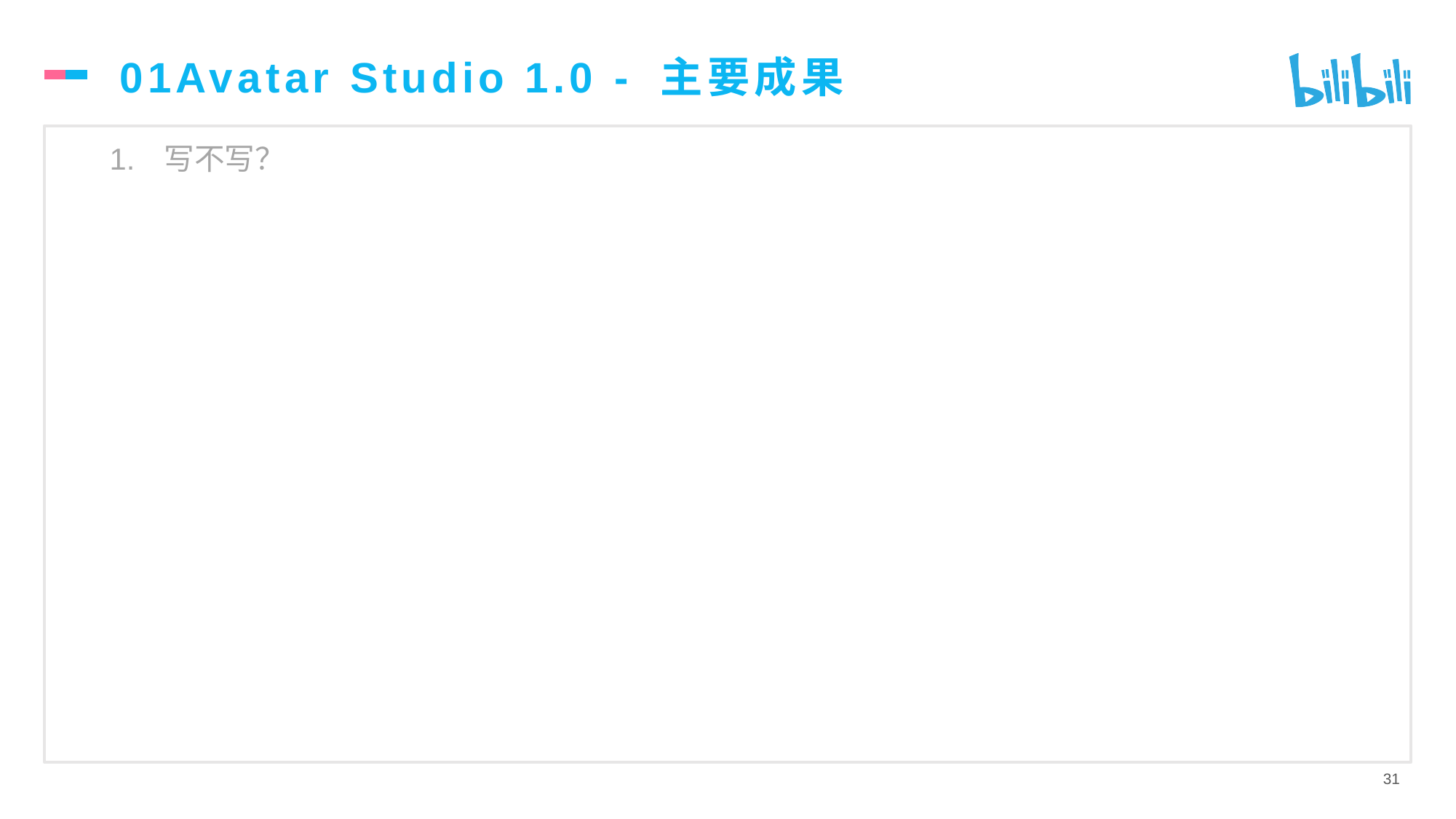

# 01Avatar Studio 1.0 - 主要成果

写不写？